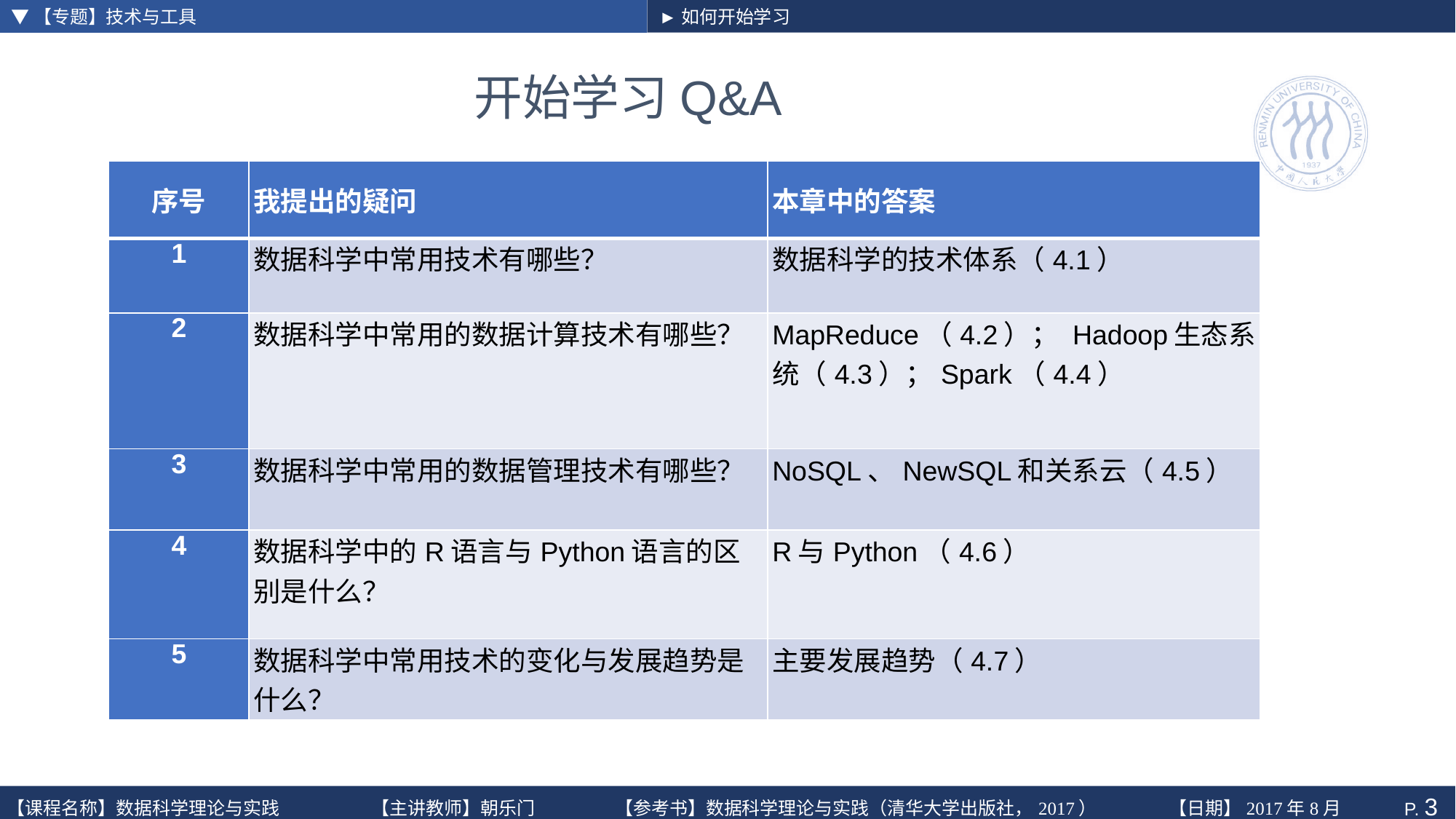

▼【专题】技术与工具

►如何开始学习
# 开始学习Q&A
| 序号 | 我提出的疑问 | 本章中的答案 |
| --- | --- | --- |
| 1 | 数据科学中常用技术有哪些？ | 数据科学的技术体系（4.1） |
| 2 | 数据科学中常用的数据计算技术有哪些？ | MapReduce（4.2）； Hadoop生态系统（4.3）；Spark（4.4） |
| 3 | 数据科学中常用的数据管理技术有哪些？ | NoSQL、NewSQL和关系云（4.5） |
| 4 | 数据科学中的R语言与Python语言的区别是什么？ | R与Python（4.6） |
| 5 | 数据科学中常用技术的变化与发展趋势是什么？ | 主要发展趋势（4.7） |